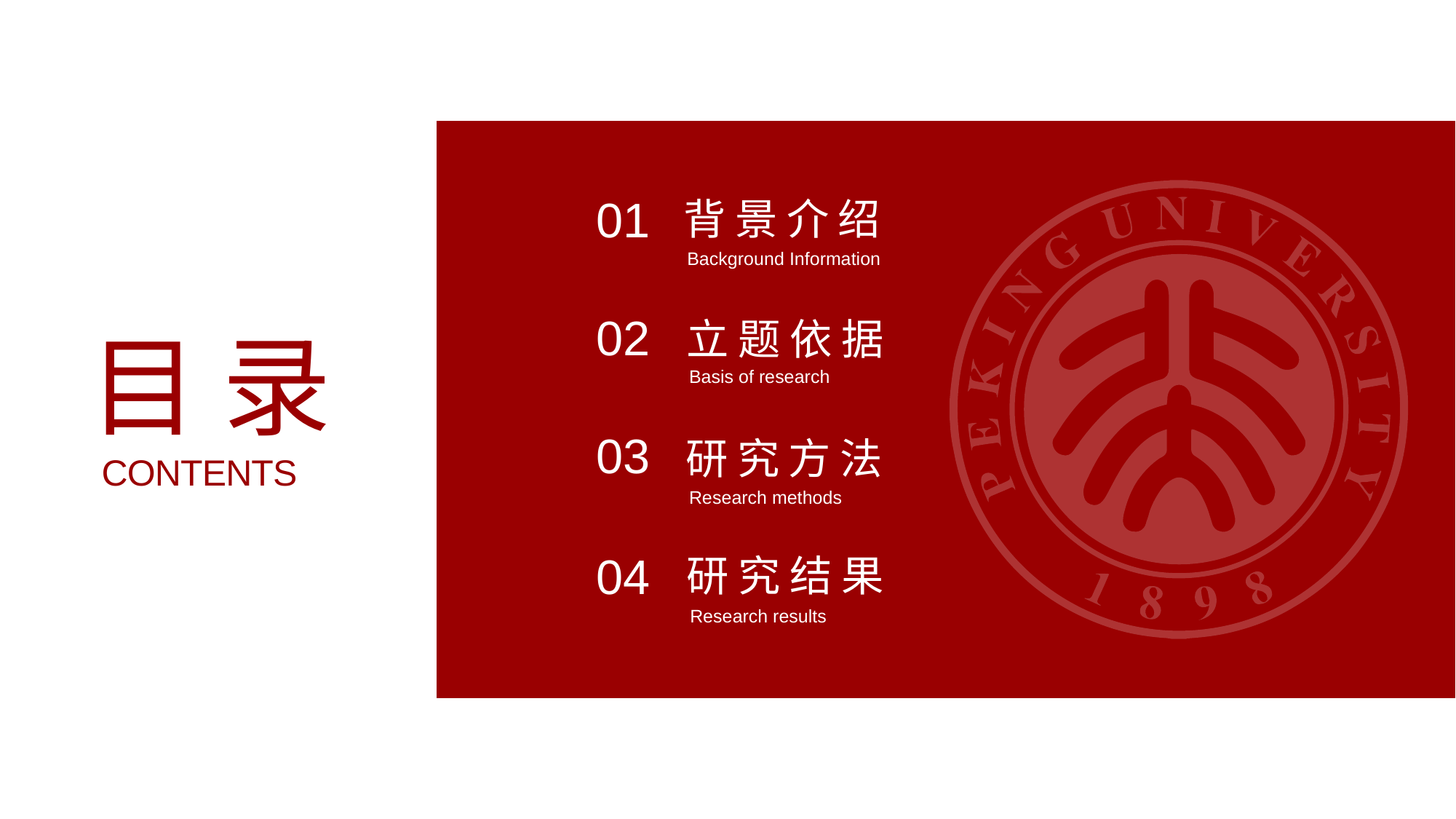

01
背景介绍
Background Information
02
立题依据
Basis of research
目录
CONTENTS
03
研究方法
Research methods
04
研究结果
Research results